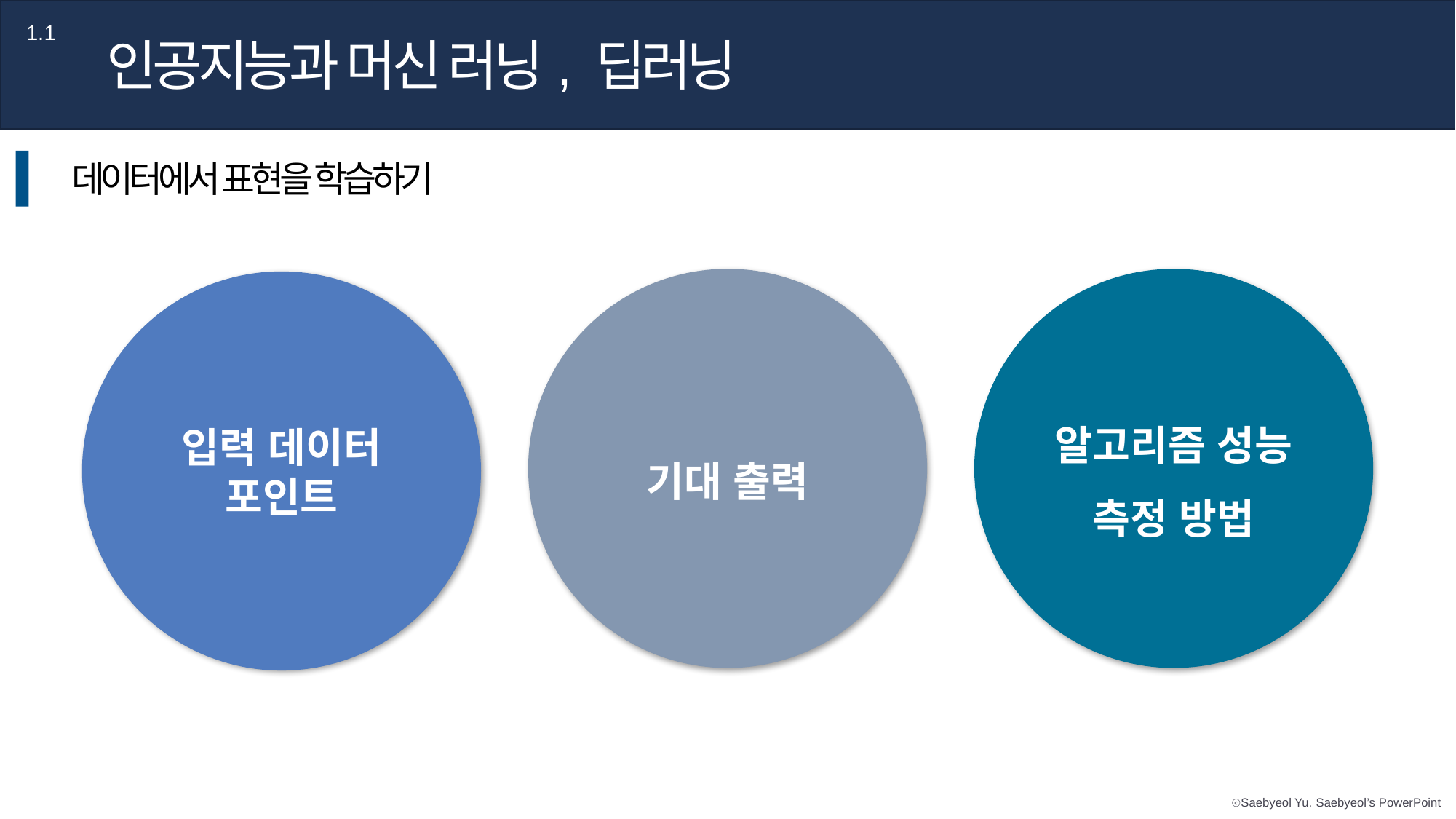

제목을 입력하세요
Part 1,
1.1
인공지능과 머신 러닝, 딥러닝
Lorem Ipsum is simply dummy text of the printing and typesetting industry

데이터에서 표현을 학습하기
기대 출력
알고리즘 성능 측정 방법
입력 데이터 포인트